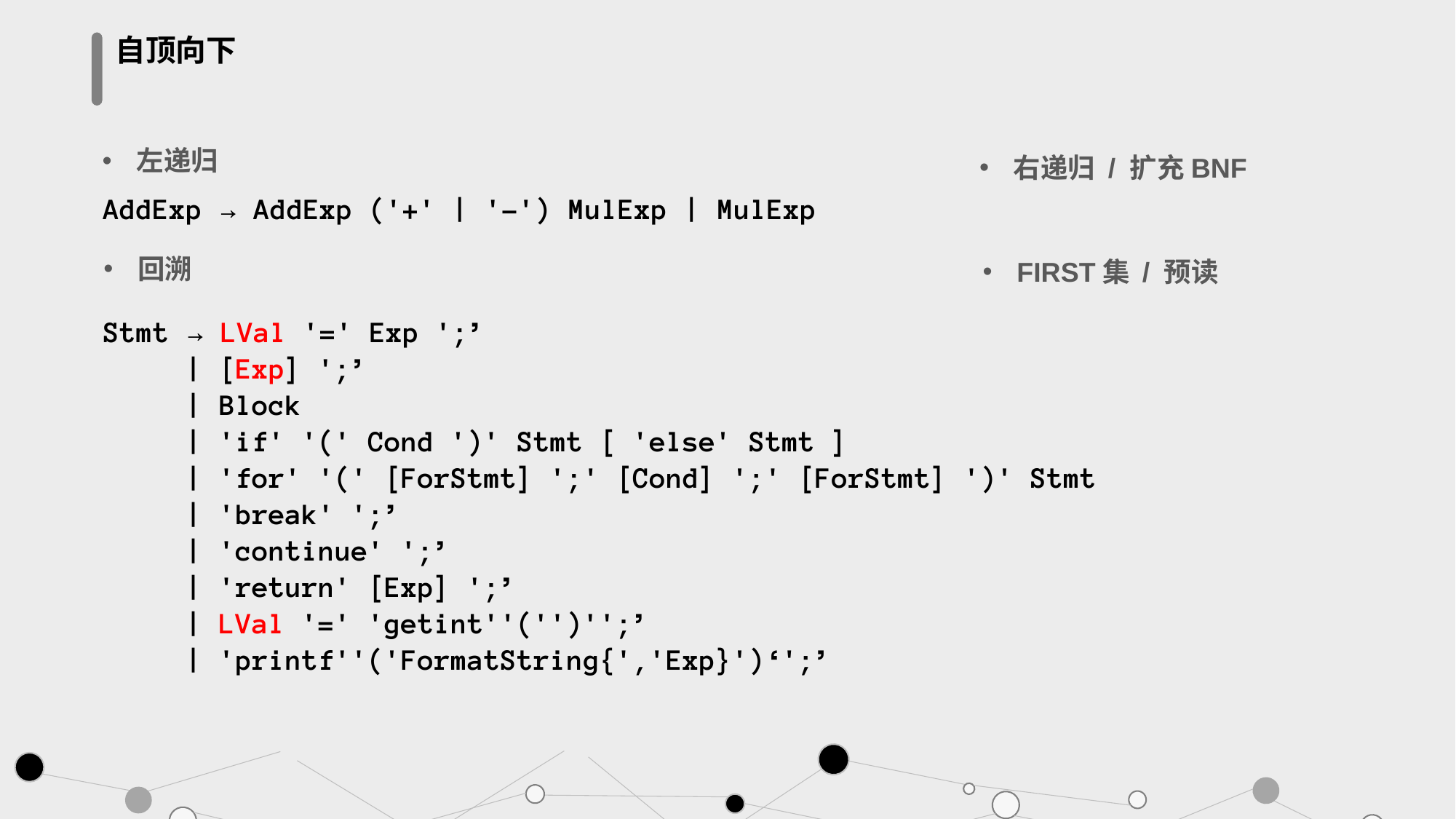

自顶向下

左递归
右递归 / 扩充BNF
AddExp → AddExp ('+' | '−') MulExp | MulExp
回溯
FIRST集 / 预读
Stmt → LVal '=' Exp ';’
     | [Exp] ';’
     | Block
     | 'if' '(' Cond ')' Stmt [ 'else' Stmt ]
     | 'for' '(' [ForStmt] ';' [Cond] ';' [ForStmt] ')' Stmt
     | 'break' ';’
     | 'continue' ';’
     | 'return' [Exp] ';’
     | LVal '=' 'getint''('')'';’
     | 'printf''('FormatString{','Exp}')‘';’